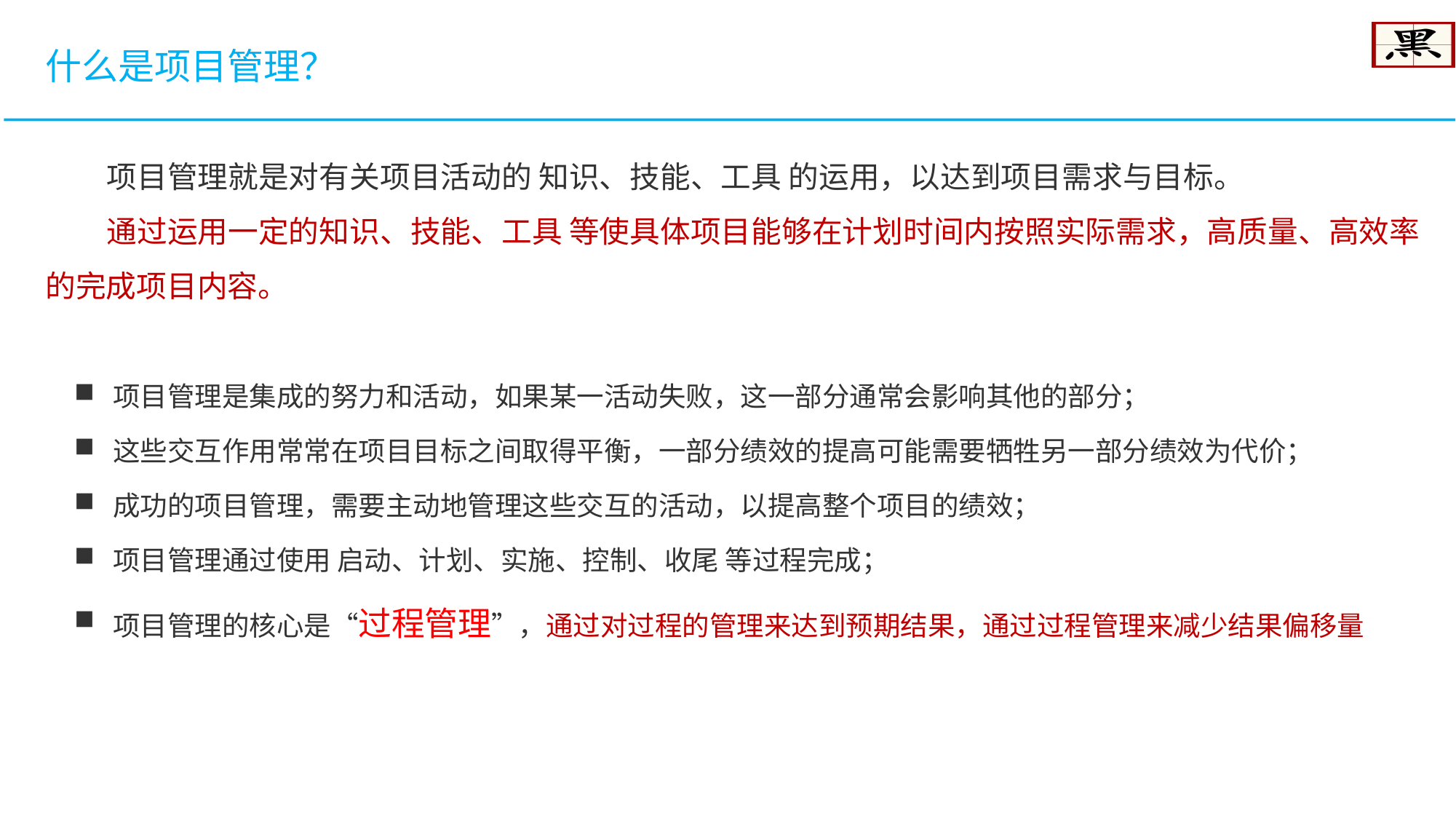

什么是项目管理？
        项目管理就是对有关项目活动的 知识、技能、工具 的运用，以达到项目需求与目标。
        通过运用一定的知识、技能、工具 等使具体项目能够在计划时间内按照实际需求，高质量、高效率的完成项目内容。

 项目管理是集成的努力和活动，如果某一活动失败，这一部分通常会影响其他的部分；
 这些交互作用常常在项目目标之间取得平衡，一部分绩效的提高可能需要牺牲另一部分绩效为代价；
 成功的项目管理，需要主动地管理这些交互的活动，以提高整个项目的绩效；
 项目管理通过使用 启动、计划、实施、控制、收尾 等过程完成；
 项目管理的核心是“过程管理”，通过对过程的管理来达到预期结果，通过过程管理来减少结果偏移量